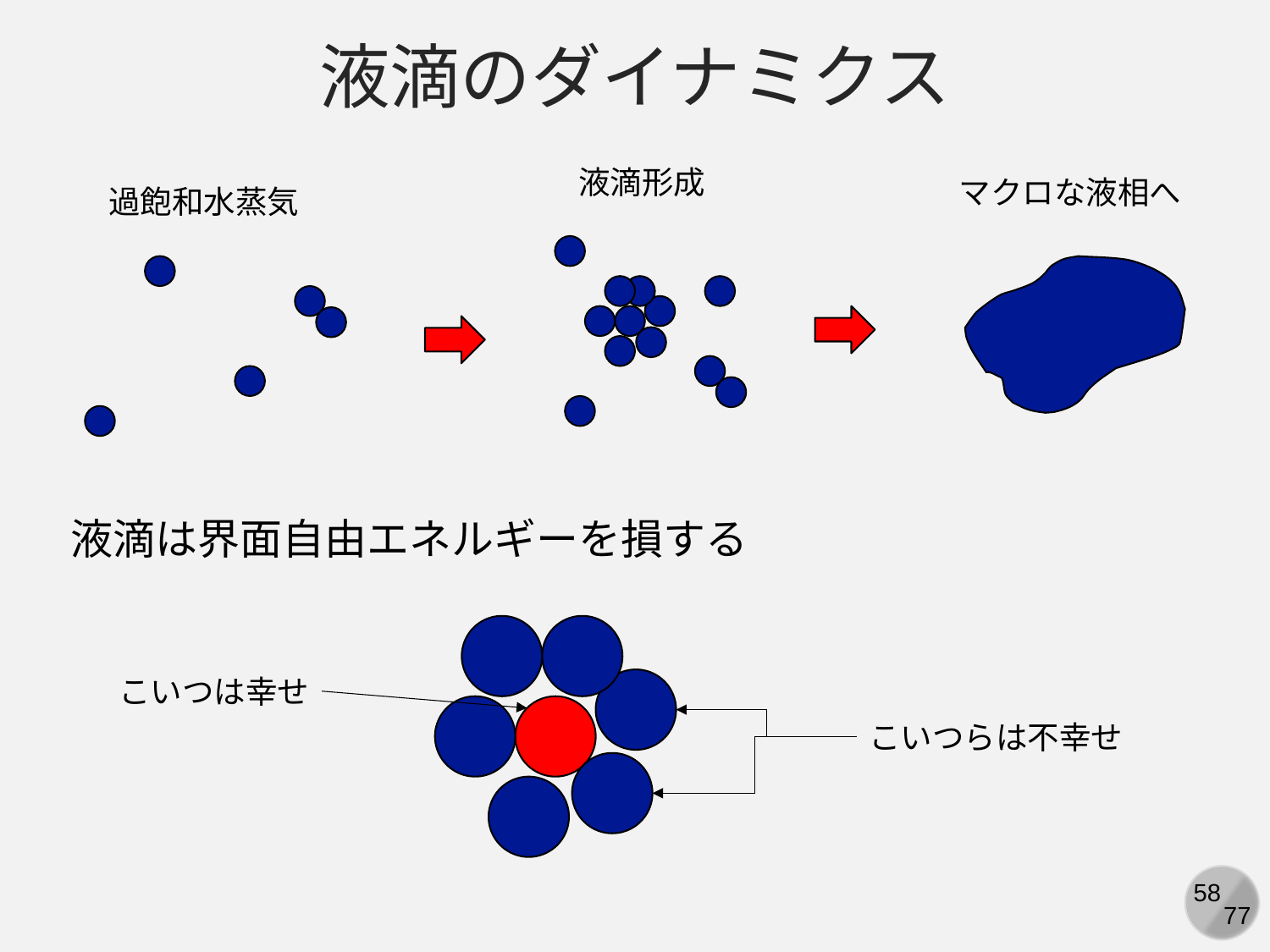

液滴のダイナミクス
液滴形成
マクロな液相へ
過飽和水蒸気

液滴は界面自由エネルギーを損する

こいつは幸せ
こいつらは不幸せ